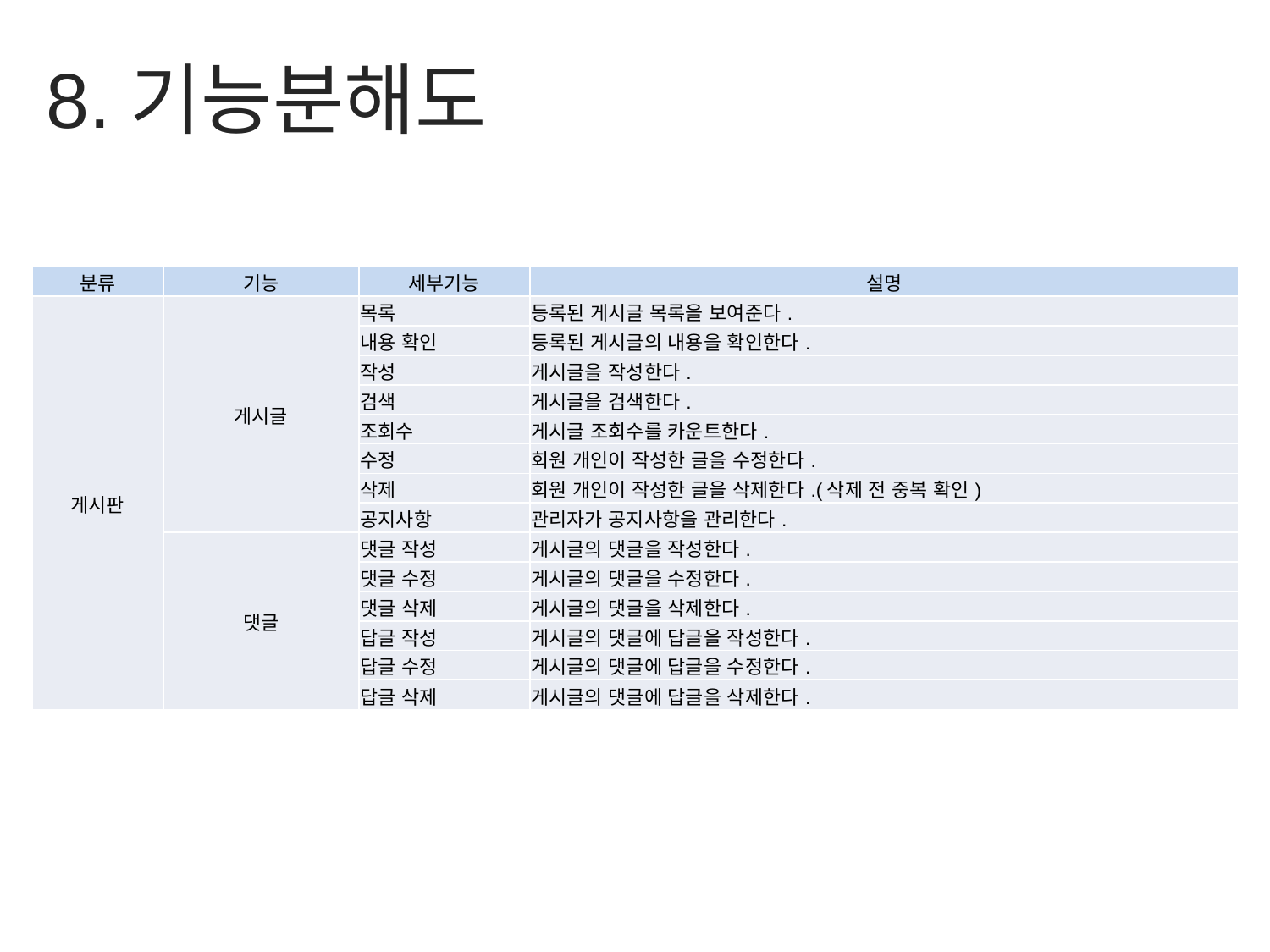

8.기능분해도
| 분류 | 기능 | 세부기능 | 설명 |
| --- | --- | --- | --- |
| 게시판 | 게시글 | 목록 | 등록된 게시글 목록을 보여준다. |
|  |  | 내용 확인 | 등록된 게시글의 내용을 확인한다. |
|  |  | 작성 | 게시글을 작성한다. |
|  |  | 검색 | 게시글을 검색한다. |
|  |  | 조회수 | 게시글 조회수를 카운트한다. |
|  |  | 수정 | 회원 개인이 작성한 글을 수정한다. |
|  |  | 삭제 | 회원 개인이 작성한 글을 삭제한다.(삭제 전 중복 확인) |
|  |  | 공지사항 | 관리자가 공지사항을 관리한다. |
|  | 댓글 | 댓글 작성 | 게시글의 댓글을 작성한다. |
|  |  | 댓글 수정 | 게시글의 댓글을 수정한다. |
|  |  | 댓글 삭제 | 게시글의 댓글을 삭제한다. |
|  |  | 답글 작성 | 게시글의 댓글에 답글을 작성한다. |
|  |  | 답글 수정 | 게시글의 댓글에 답글을 수정한다. |
|  |  | 답글 삭제 | 게시글의 댓글에 답글을 삭제한다. |